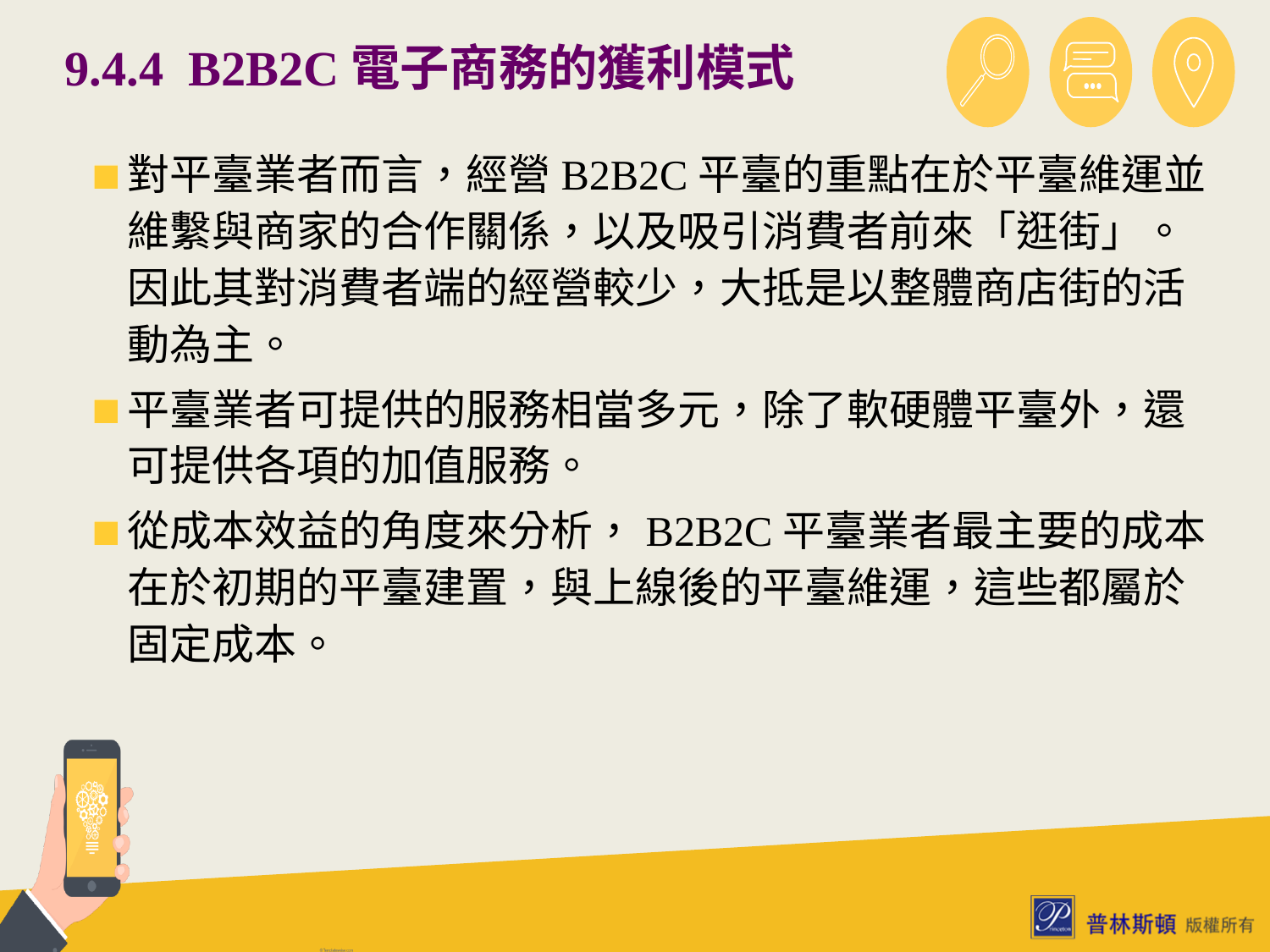

# 9.4.4  B2B2C電子商務的獲利模式
對平臺業者而言，經營B2B2C平臺的重點在於平臺維運並維繫與商家的合作關係，以及吸引消費者前來「逛街」。因此其對消費者端的經營較少，大抵是以整體商店街的活動為主。
平臺業者可提供的服務相當多元，除了軟硬體平臺外，還可提供各項的加值服務。
從成本效益的角度來分析，B2B2C平臺業者最主要的成本在於初期的平臺建置，與上線後的平臺維運，這些都屬於固定成本。